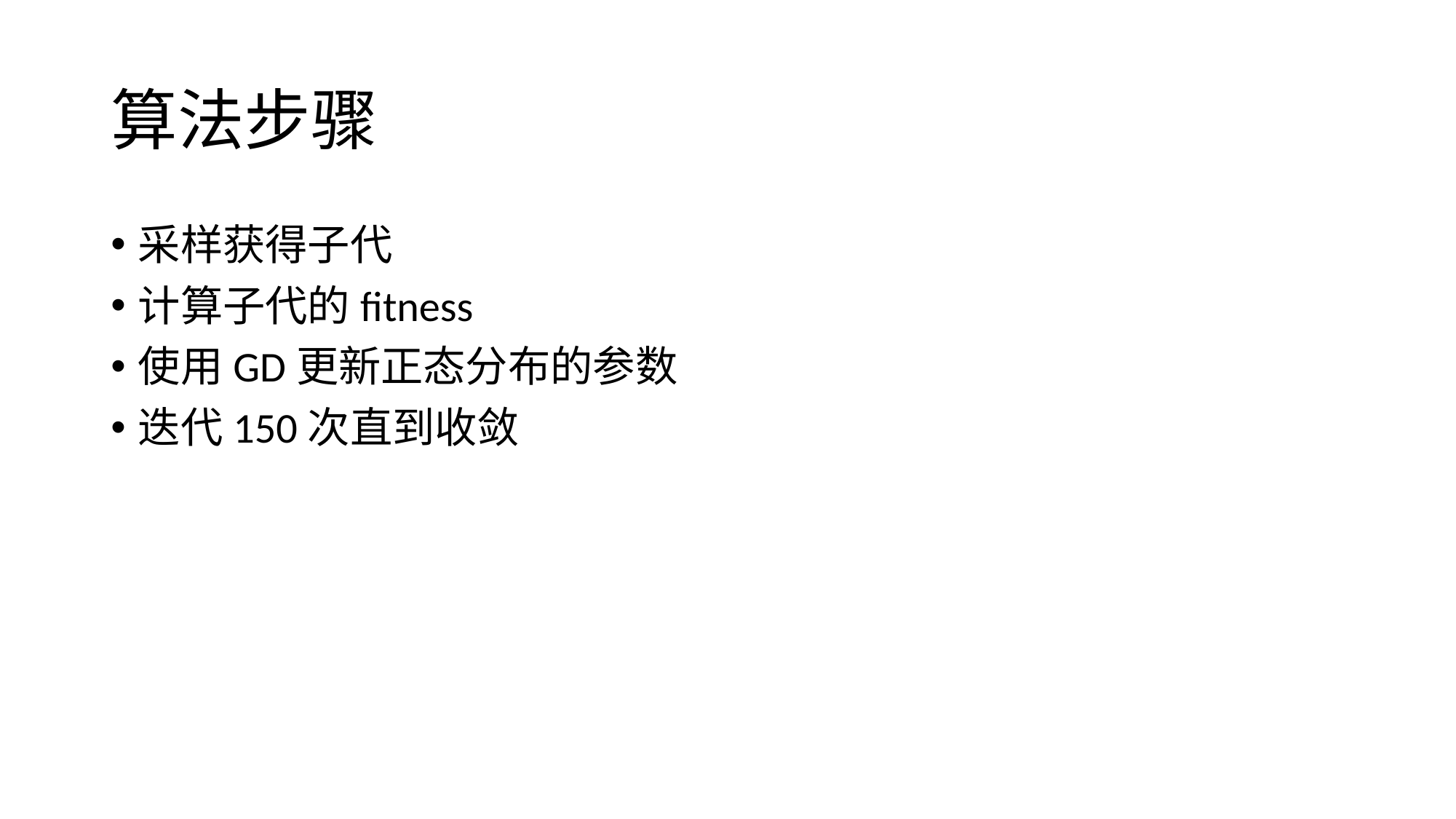

# 算法步骤
采样获得子代
计算子代的fitness
使用GD更新正态分布的参数
迭代150次直到收敛